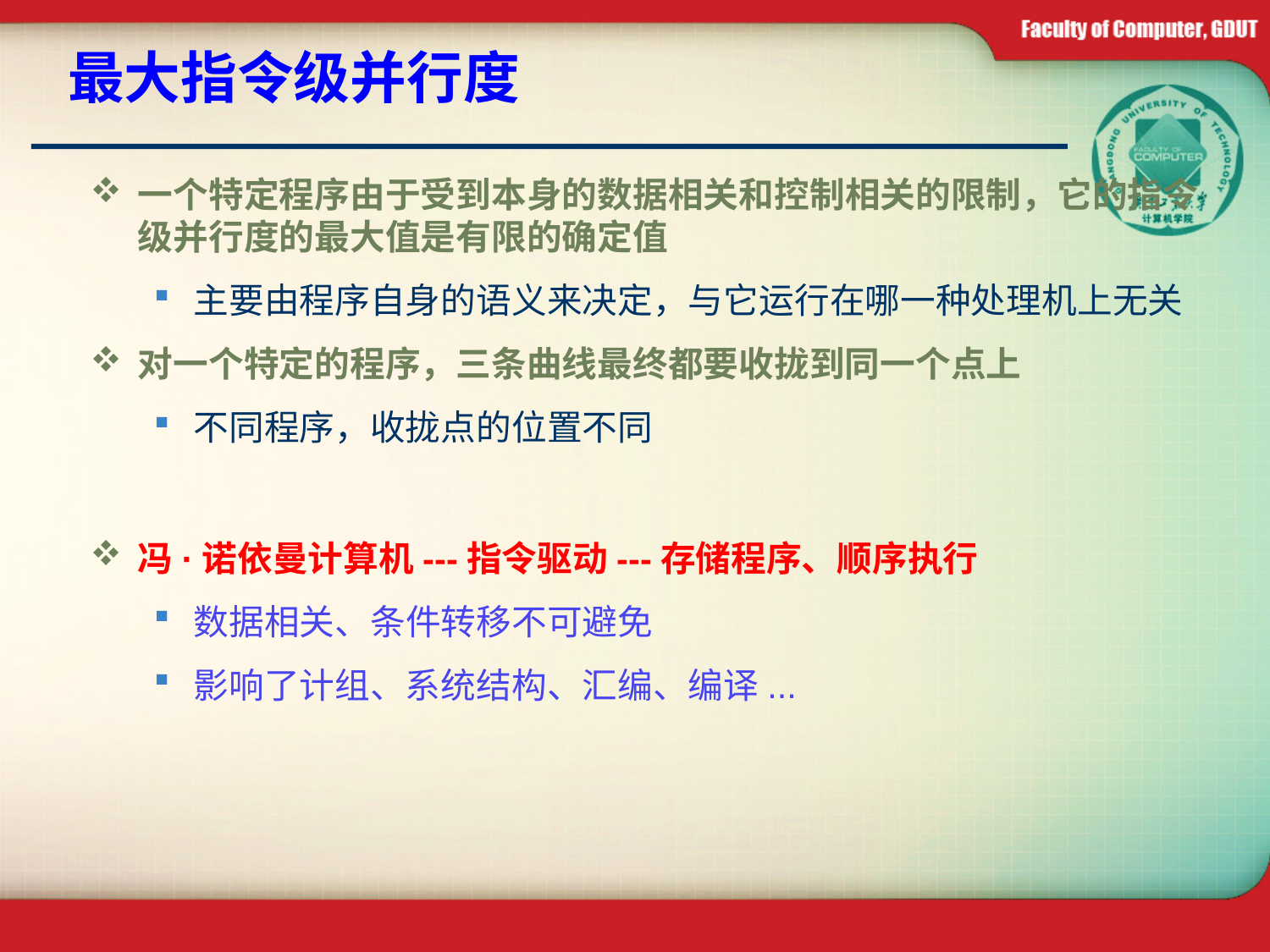

# 最大指令级并行度
一个特定程序由于受到本身的数据相关和控制相关的限制，它的指令级并行度的最大值是有限的确定值
主要由程序自身的语义来决定，与它运行在哪一种处理机上无关
对一个特定的程序，三条曲线最终都要收拢到同一个点上
不同程序，收拢点的位置不同

冯·诺依曼计算机---指令驱动---存储程序、顺序执行
数据相关、条件转移不可避免
影响了计组、系统结构、汇编、编译...